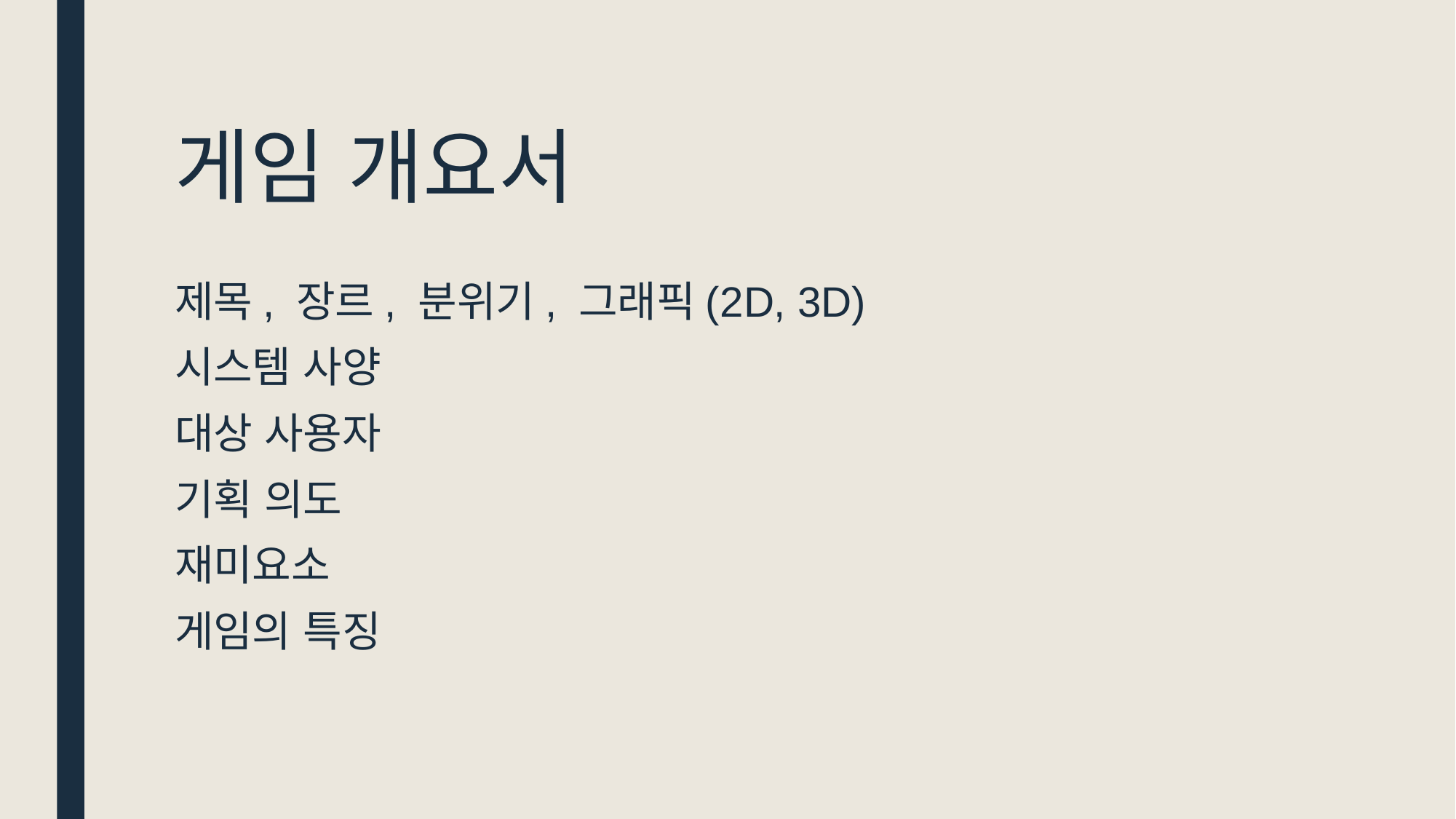

# 게임 개요서
제목, 장르, 분위기, 그래픽(2D, 3D)
시스템 사양
대상 사용자
기획 의도
재미요소
게임의 특징